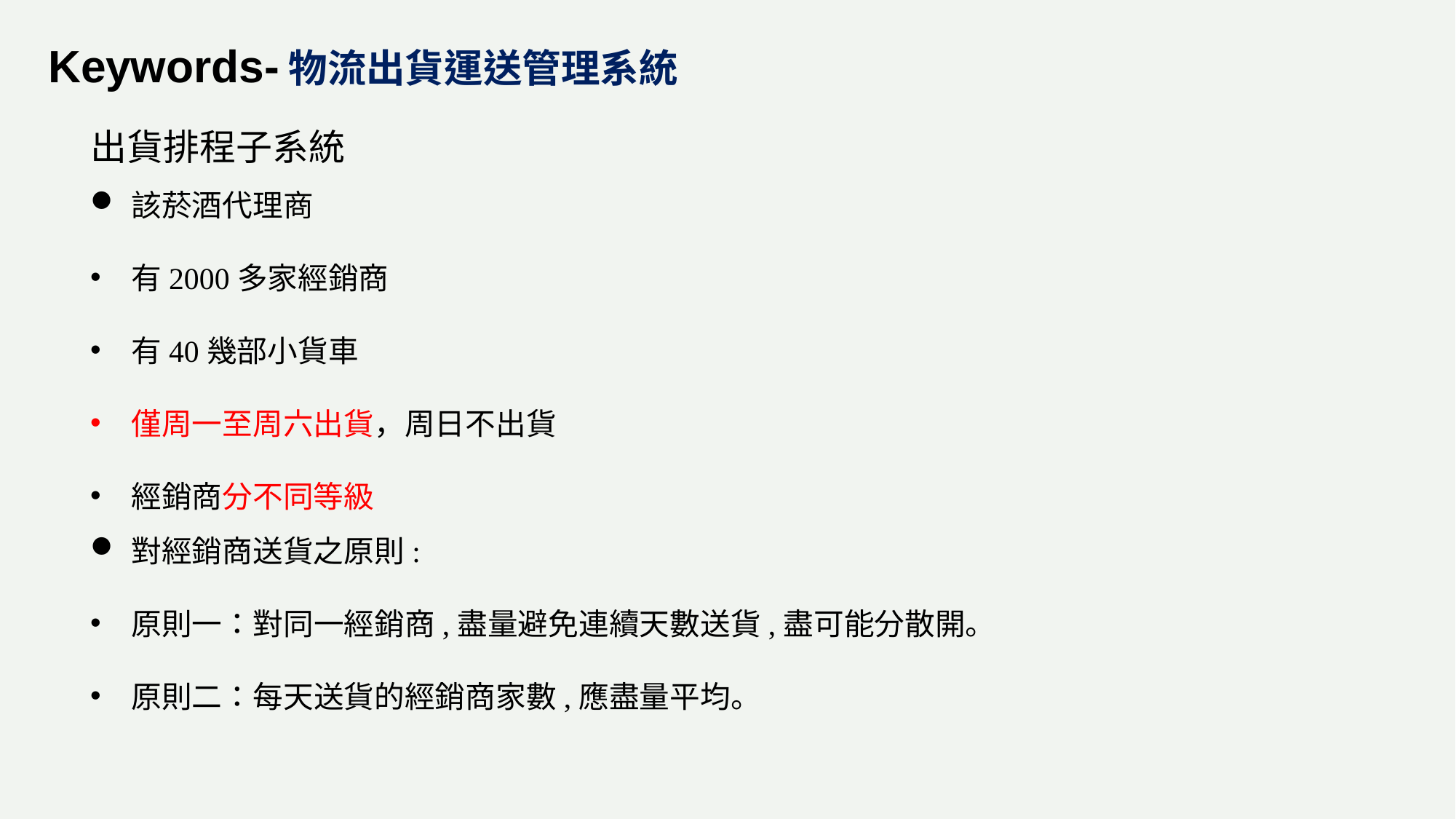

# Keywords-物流出貨運送管理系統
出貨排程子系統
該菸酒代理商
有2000多家經銷商
有40幾部小貨車
僅周一至周六出貨，周日不出貨
經銷商分不同等級
對經銷商送貨之原則:
原則一：對同一經銷商,盡量避免連續天數送貨,盡可能分散開。
原則二：每天送貨的經銷商家數,應盡量平均。